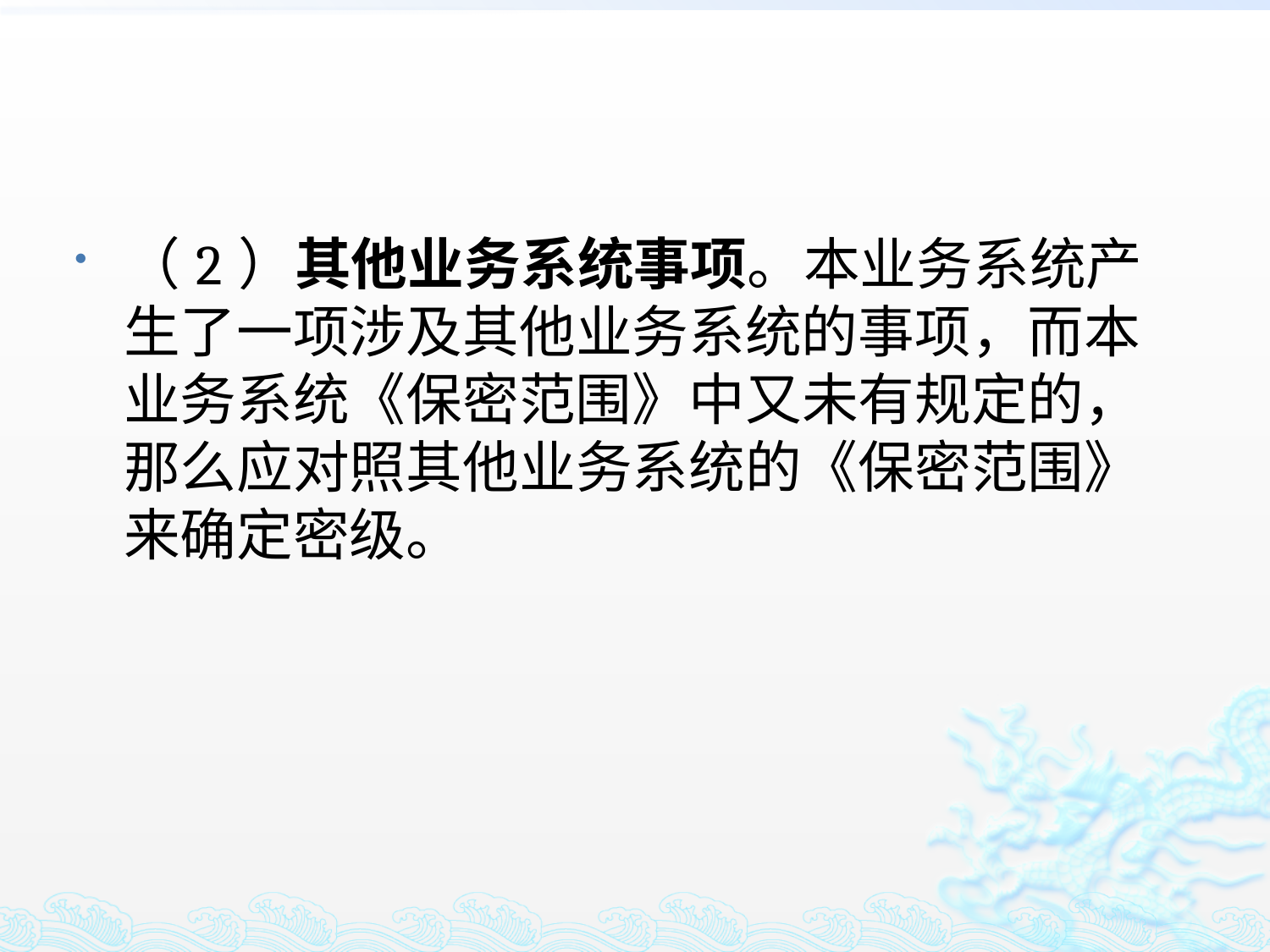

#
（2）其他业务系统事项。本业务系统产生了一项涉及其他业务系统的事项，而本业务系统《保密范围》中又未有规定的，那么应对照其他业务系统的《保密范围》来确定密级。